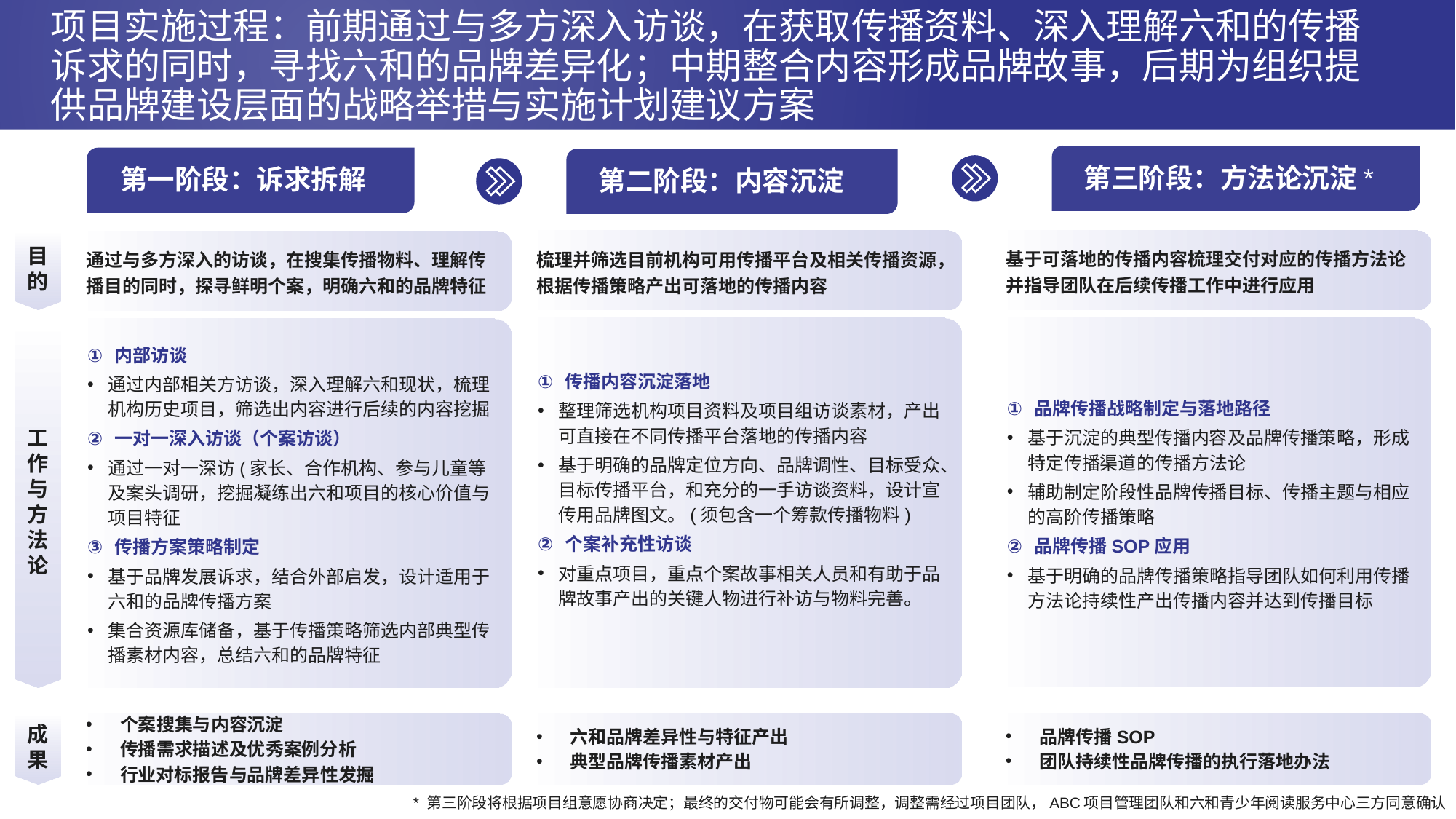

# 项目实施过程：前期通过与多方深入访谈，在获取传播资料、深入理解六和的传播诉求的同时，寻找六和的品牌差异化；中期整合内容形成品牌故事，后期为组织提供品牌建设层面的战略举措与实施计划建议方案

第三阶段：方法论沉淀*

第一阶段：诉求拆解

第二阶段：内容沉淀

基于可落地的传播内容梳理交付对应的传播方法论并指导团队在后续传播工作中进行应用
梳理并筛选目前机构可用传播平台及相关传播资源，根据传播策略产出可落地的传播内容
通过与多方深入的访谈，在搜集传播物料、理解传播目的同时，探寻鲜明个案，明确六和的品牌特征
目的
品牌传播战略制定与落地路径
基于沉淀的典型传播内容及品牌传播策略，形成特定传播渠道的传播方法论
辅助制定阶段性品牌传播目标、传播主题与相应的高阶传播策略
品牌传播SOP应用
基于明确的品牌传播策略指导团队如何利用传播方法论持续性产出传播内容并达到传播目标
传播内容沉淀落地
整理筛选机构项目资料及项目组访谈素材，产出可直接在不同传播平台落地的传播内容
基于明确的品牌定位方向、品牌调性、目标受众、目标传播平台，和充分的一手访谈资料，设计宣传用品牌图文。(须包含一个筹款传播物料)
个案补充性访谈
对重点项目，重点个案故事相关人员和有助于品牌故事产出的关键人物进行补访与物料完善。

内部访谈
通过内部相关方访谈，深入理解六和现状，梳理机构历史项目，筛选出内容进行后续的内容挖掘
一对一深入访谈（个案访谈）
通过一对一深访(家长、合作机构、参与儿童等及案头调研，挖掘凝练出六和项目的核心价值与项目特征
传播方案策略制定
基于品牌发展诉求，结合外部启发，设计适用于六和的品牌传播方案
集合资源库储备，基于传播策略筛选内部典型传播素材内容，总结六和的品牌特征
工作与方法论
品牌传播SOP
团队持续性品牌传播的执行落地办法
六和品牌差异性与特征产出
典型品牌传播素材产出
个案搜集与内容沉淀
传播需求描述及优秀案例分析
行业对标报告与品牌差异性发掘
成果
* 第三阶段将根据项目组意愿协商决定；最终的交付物可能会有所调整，调整需经过项目团队，ABC项目管理团队和六和青少年阅读服务中心三方同意确认